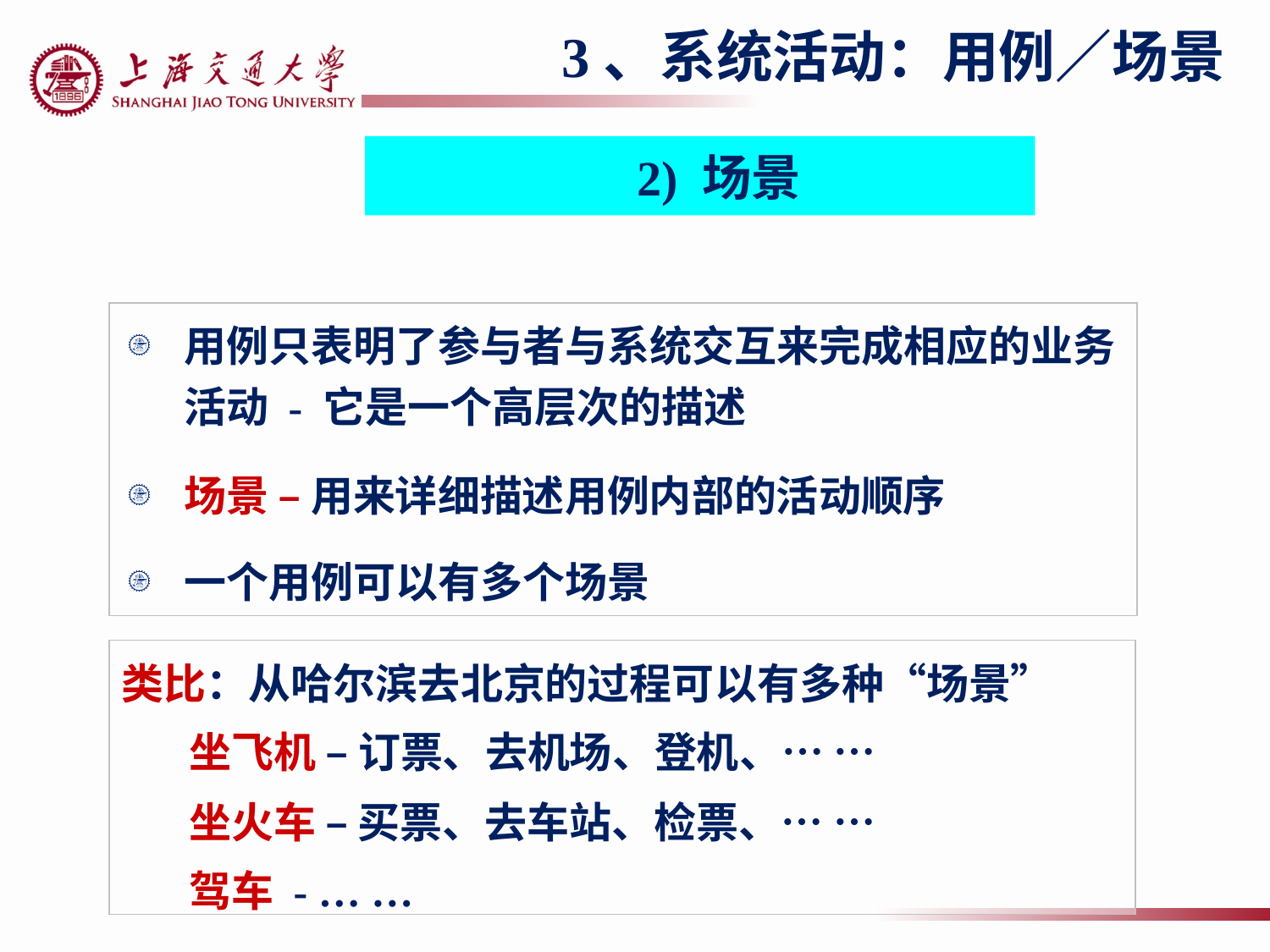

3、系统活动：用例／场景
2) 场景
用例只表明了参与者与系统交互来完成相应的业务活动 - 它是一个高层次的描述

场景 – 用来详细描述用例内部的活动顺序

一个用例可以有多个场景
类比：从哈尔滨去北京的过程可以有多种“场景”
      坐飞机 – 订票、去机场、登机、… …
      坐火车 – 买票、去车站、检票、… …
      驾车 - … …